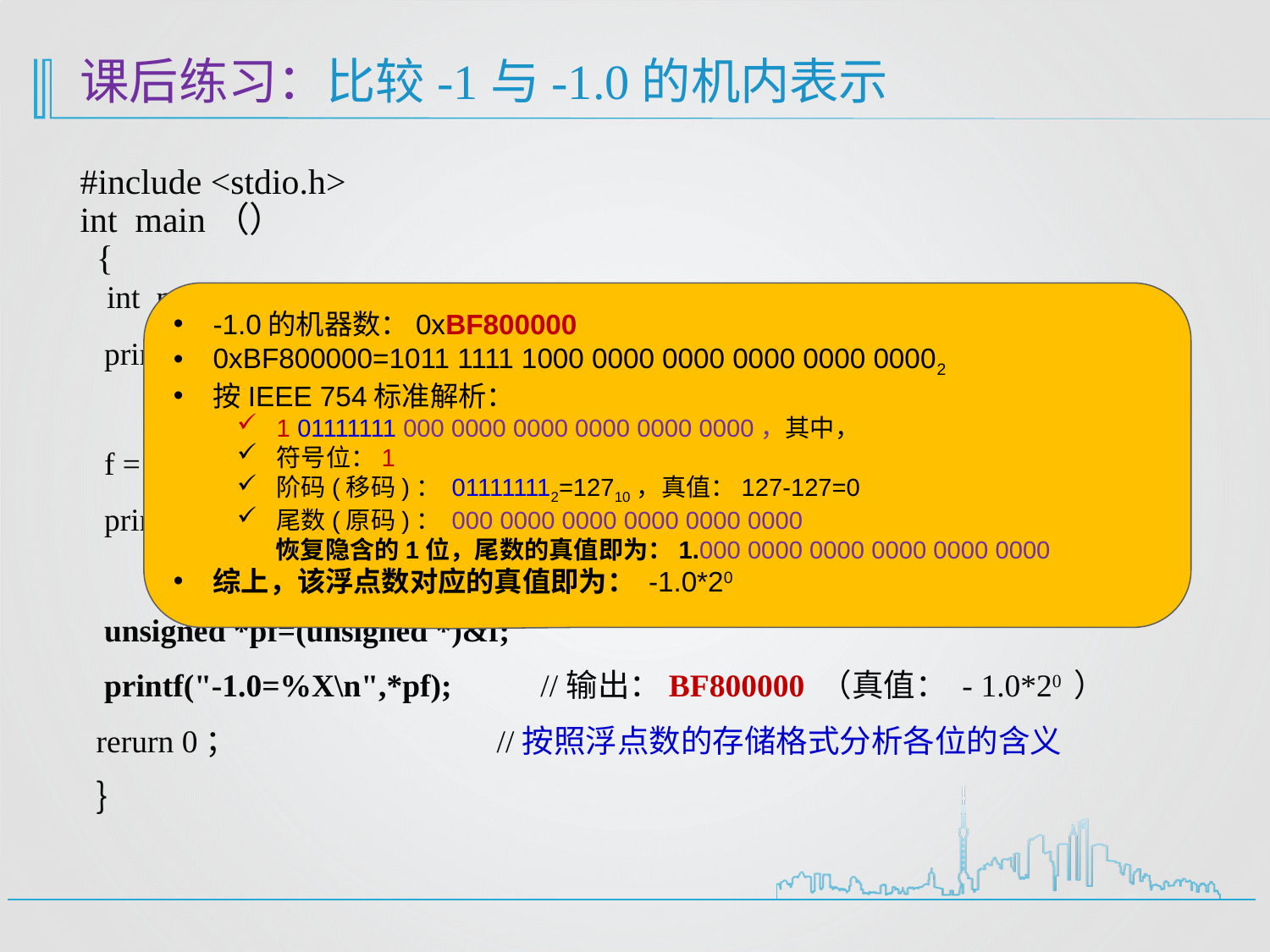

# 课后练习：比较-1与-1.0的机内表示
#include <stdio.h>
int  main（）
 {
   int  n= -1;
   printf("n=%d, %08X\n",n,n);   //输出：1，FFFFFFFF

   f = -1.0;
   printf("f=%f, %e\n",f,f);                //输出：-1.000000, -1.000000e+000

   unsigned *pf=(unsigned *)&f;
   printf("-1.0=%X\n",*pf);           //输出：BF800000 （真值： - 1.0*20 ）
  rerurn 0；                                   //按照浮点数的存储格式分析各位的含义
 ｝
-1.0的机器数：0xBF800000
0xBF800000=1011 1111 1000 0000 0000 0000 0000 00002
按IEEE 754标准解析：
1 01111111 000 0000 0000 0000 0000 0000，其中，
符号位：1
阶码(移码)： 011111112=12710，真值：127-127=0
尾数(原码)： 000 0000 0000 0000 0000 0000
      恢复隐含的1位，尾数的真值即为：1.000 0000 0000 0000 0000 0000
综上，该浮点数对应的真值即为： -1.0*20